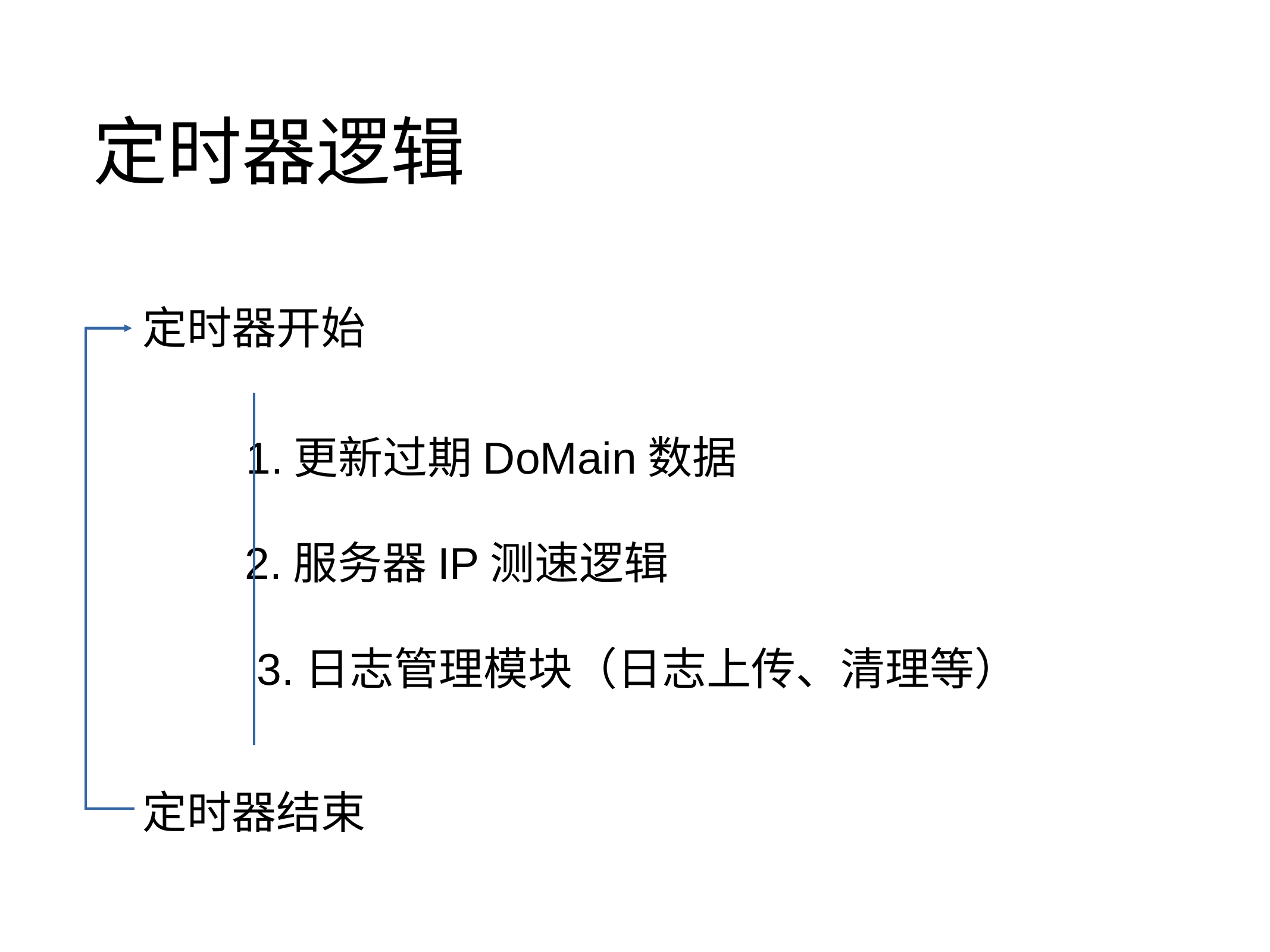

# 定时器逻辑
定时器开始

1.更新过期DoMain数据
2.服务器IP测速逻辑
3.日志管理模块（日志上传、清理等）
定时器结束